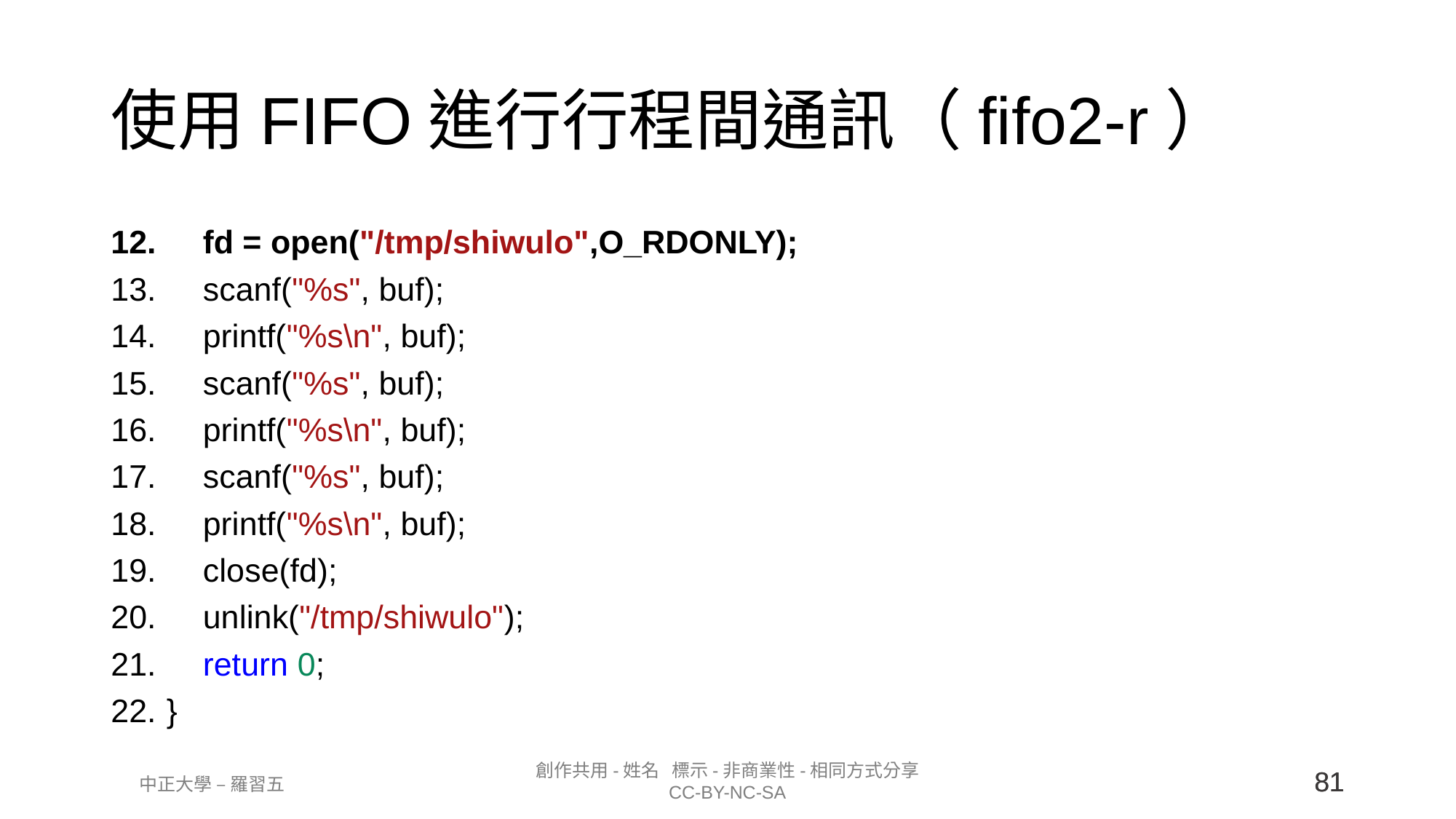

# 使用FIFO進行行程間通訊（fifo2-r）
    fd = open("/tmp/shiwulo",O_RDONLY);
    scanf("%s", buf);
    printf("%s\n", buf);
    scanf("%s", buf);
    printf("%s\n", buf);
    scanf("%s", buf);
    printf("%s\n", buf);
    close(fd);
    unlink("/tmp/shiwulo");
    return 0;
}